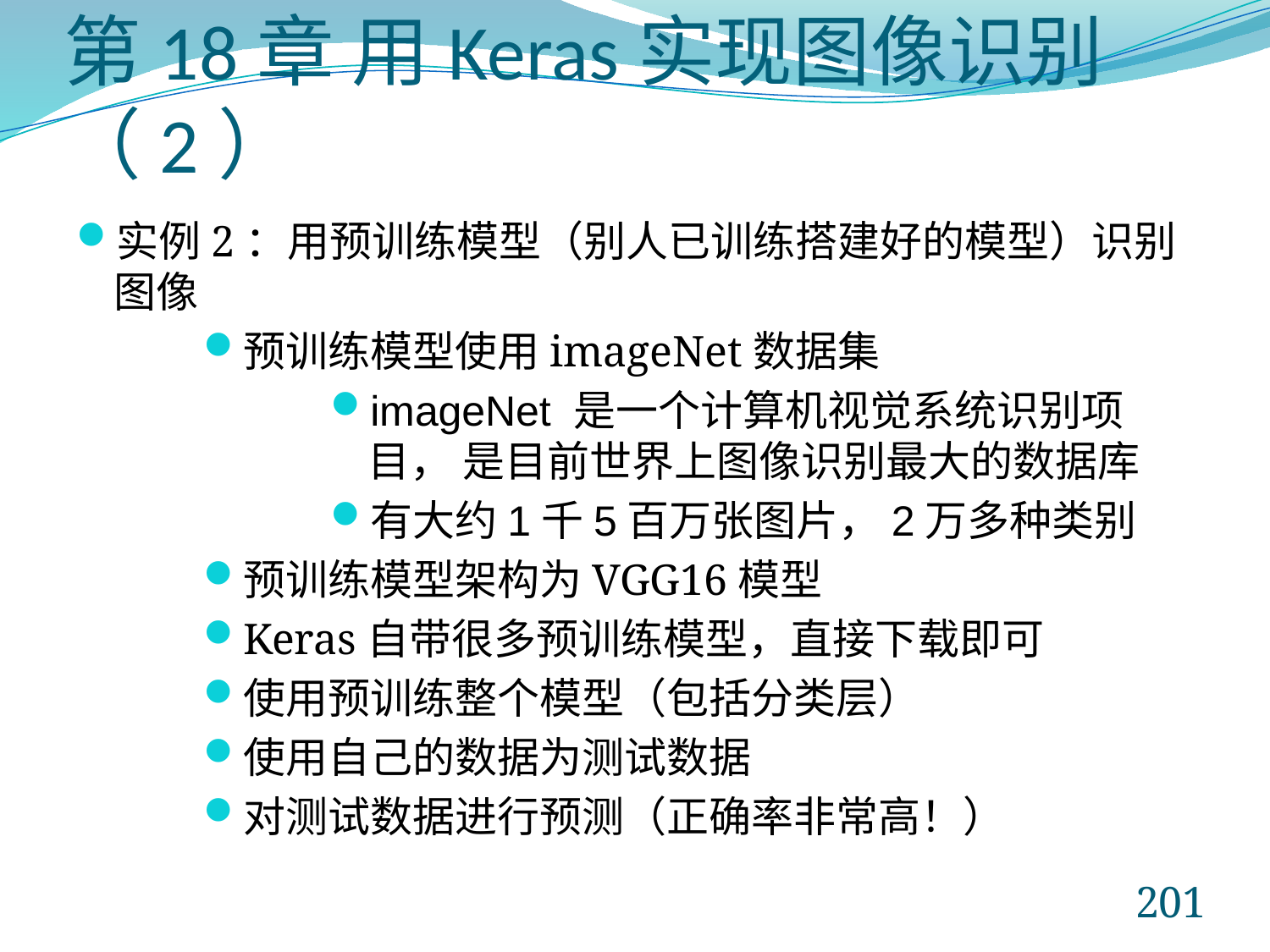

# 第18章 用Keras实现图像识别（2）
实例2：用预训练模型（别人已训练搭建好的模型）识别图像
预训练模型使用imageNet数据集
imageNet 是一个计算机视觉系统识别项目， 是目前世界上图像识别最大的数据库
有大约1千5百万张图片，2万多种类别
预训练模型架构为VGG16模型
Keras自带很多预训练模型，直接下载即可
使用预训练整个模型（包括分类层）
使用自己的数据为测试数据
对测试数据进行预测（正确率非常高！）
201